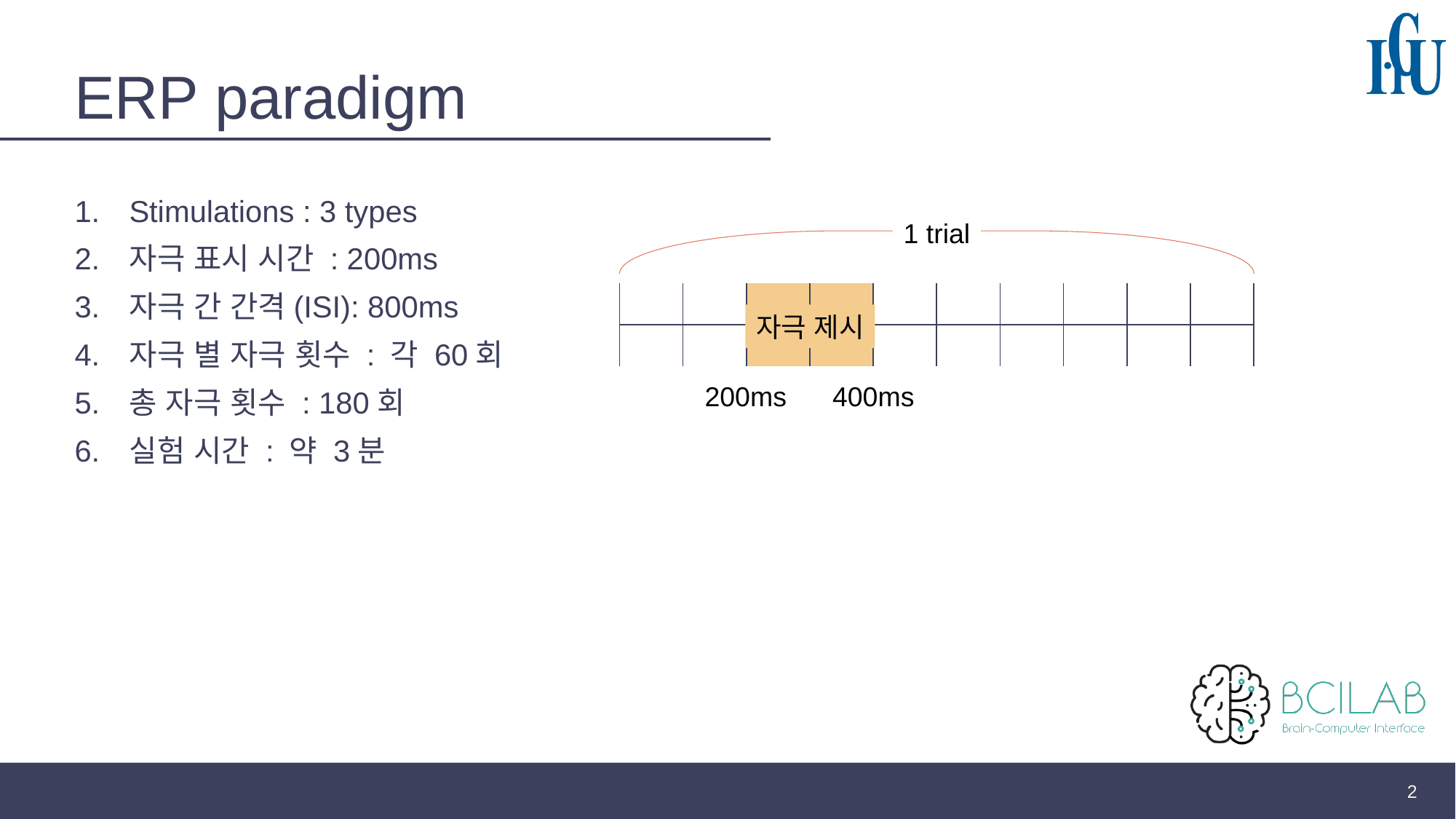

# ERP paradigm
Stimulations : 3 types
자극 표시 시간 : 200ms
자극 간 간격(ISI): 800ms
자극 별 자극 횟수 : 각 60회
총 자극 횟수 : 180회
실험 시간 : 약 3분
1 trial
|  |  |  |  |  |  |  |  |  |  |
| --- | --- | --- | --- | --- | --- | --- | --- | --- | --- |
|  |  |  |  |  |  |  |  |  |  |
자극 제시
200ms
400ms
2